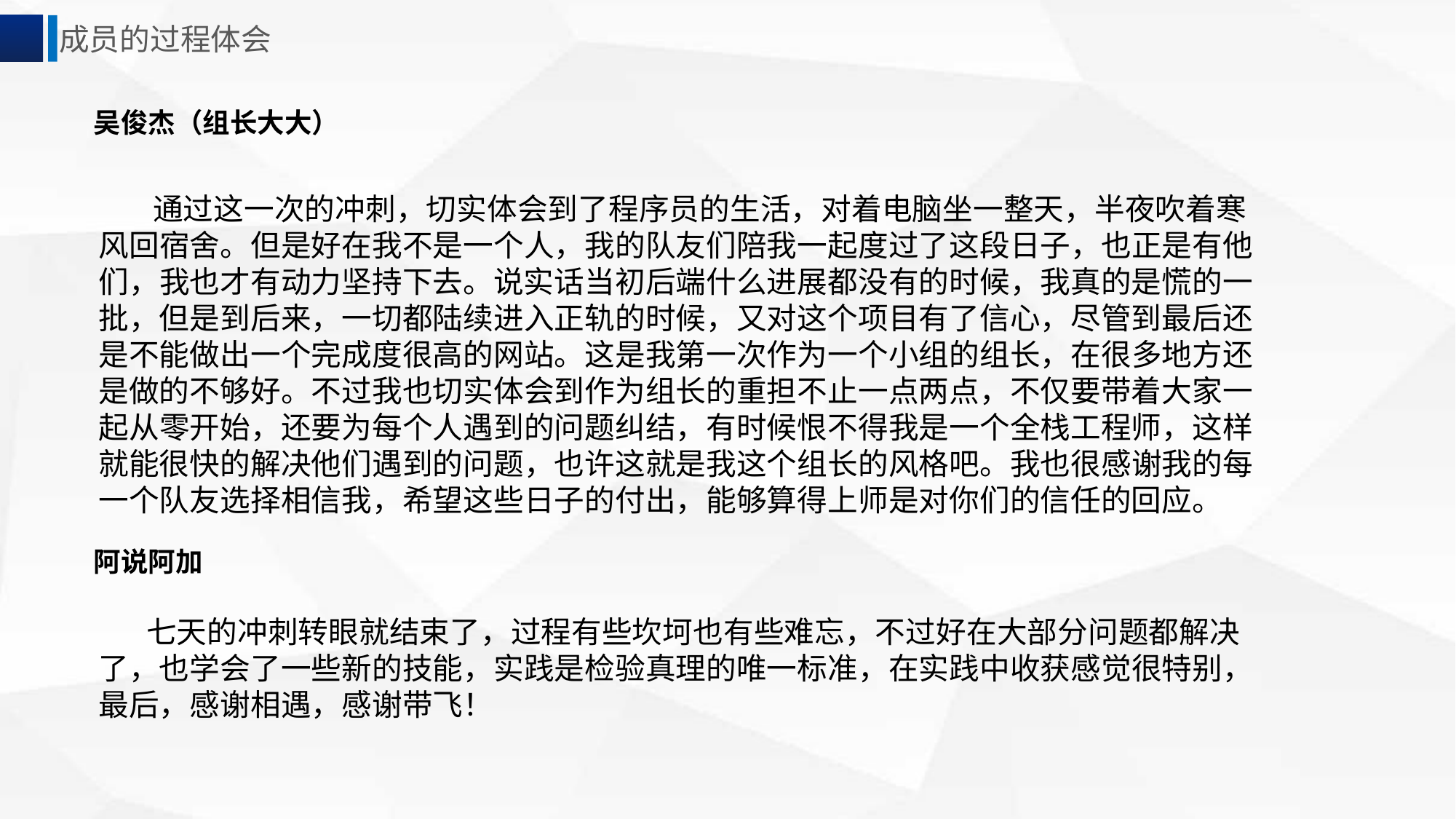

成员的过程体会

吴俊杰（组长大大）
       通过这一次的冲刺，切实体会到了程序员的生活，对着电脑坐一整天，半夜吹着寒风回宿舍。但是好在我不是一个人，我的队友们陪我一起度过了这段日子，也正是有他们，我也才有动力坚持下去。说实话当初后端什么进展都没有的时候，我真的是慌的一批，但是到后来，一切都陆续进入正轨的时候，又对这个项目有了信心，尽管到最后还是不能做出一个完成度很高的网站。这是我第一次作为一个小组的组长，在很多地方还是做的不够好。不过我也切实体会到作为组长的重担不止一点两点，不仅要带着大家一起从零开始，还要为每个人遇到的问题纠结，有时候恨不得我是一个全栈工程师，这样就能很快的解决他们遇到的问题，也许这就是我这个组长的风格吧。我也很感谢我的每一个队友选择相信我，希望这些日子的付出，能够算得上师是对你们的信任的回应。
阿说阿加
      七天的冲刺转眼就结束了，过程有些坎坷也有些难忘，不过好在大部分问题都解决了，也学会了一些新的技能，实践是检验真理的唯一标准，在实践中收获感觉很特别，最后，感谢相遇，感谢带飞！